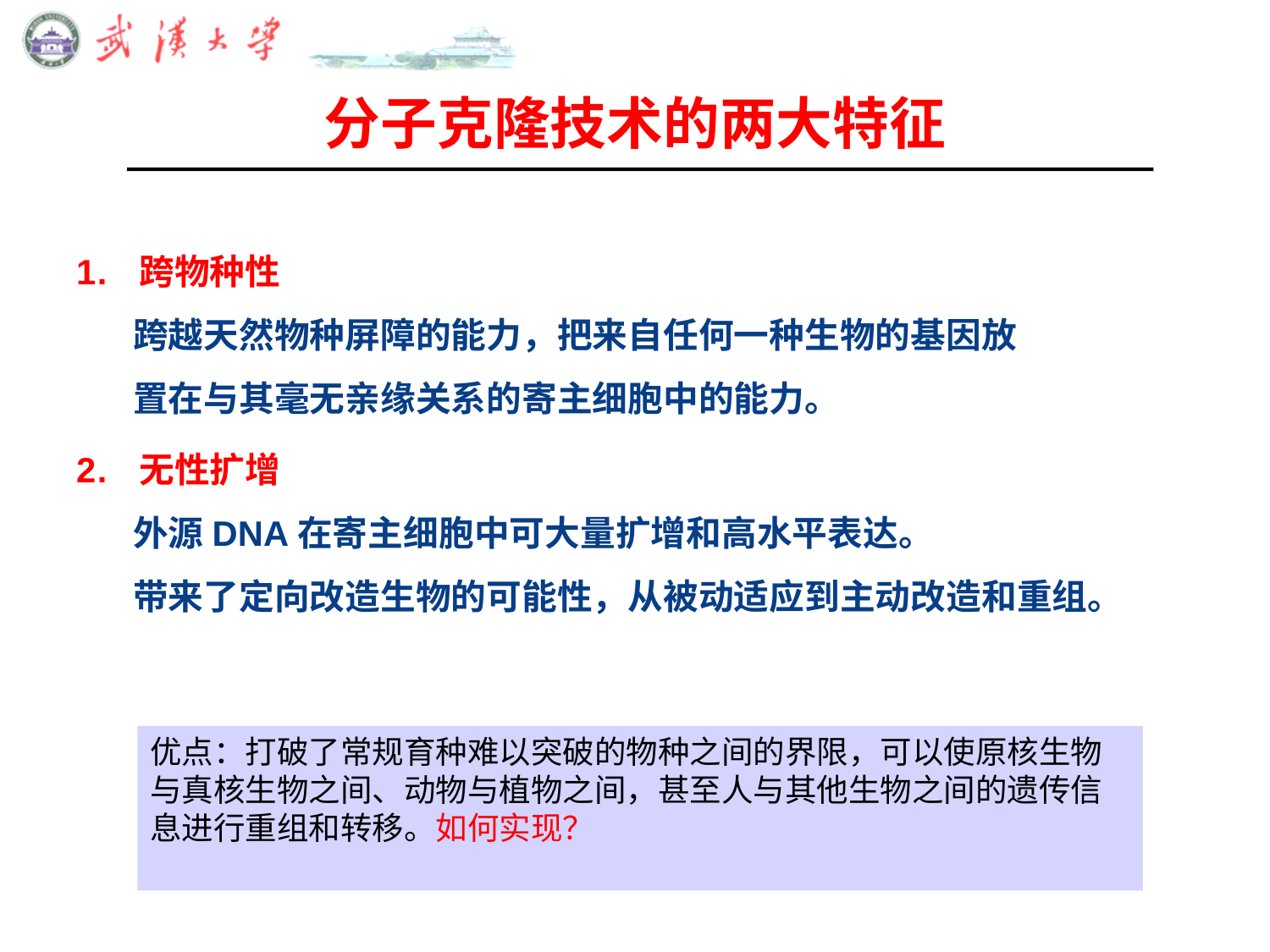

# 分子克隆技术的两大特征

跨物种性
      跨越天然物种屏障的能力，把来自任何一种生物的基因放
      置在与其毫无亲缘关系的寄主细胞中的能力。
无性扩增
      外源DNA在寄主细胞中可大量扩增和高水平表达。
      带来了定向改造生物的可能性，从被动适应到主动改造和重组。
优点：打破了常规育种难以突破的物种之间的界限，可以使原核生物与真核生物之间、动物与植物之间，甚至人与其他生物之间的遗传信息进行重组和转移。如何实现？